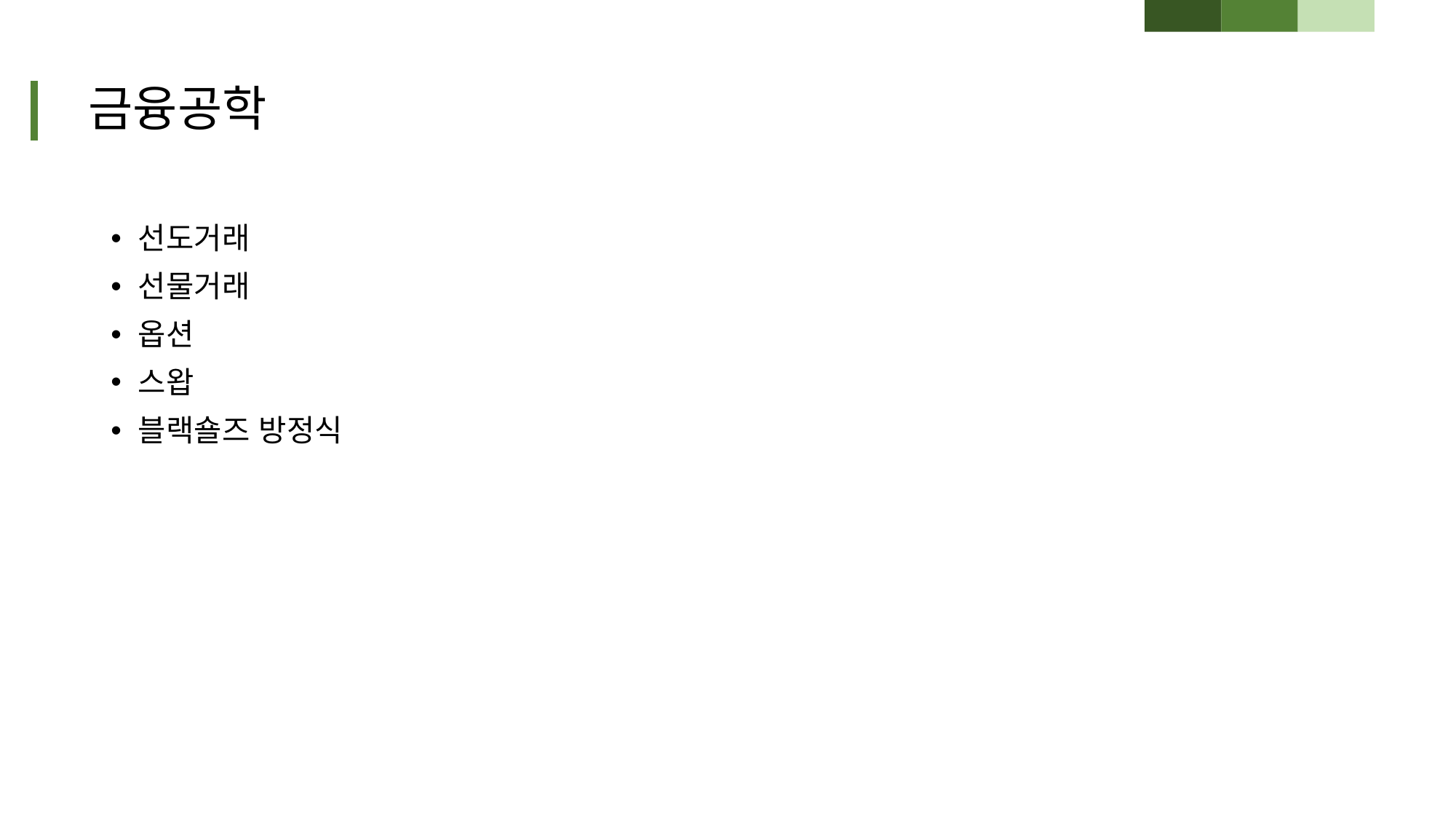

# 금융공학

선도거래
선물거래
옵션
스왑
블랙숄즈 방정식